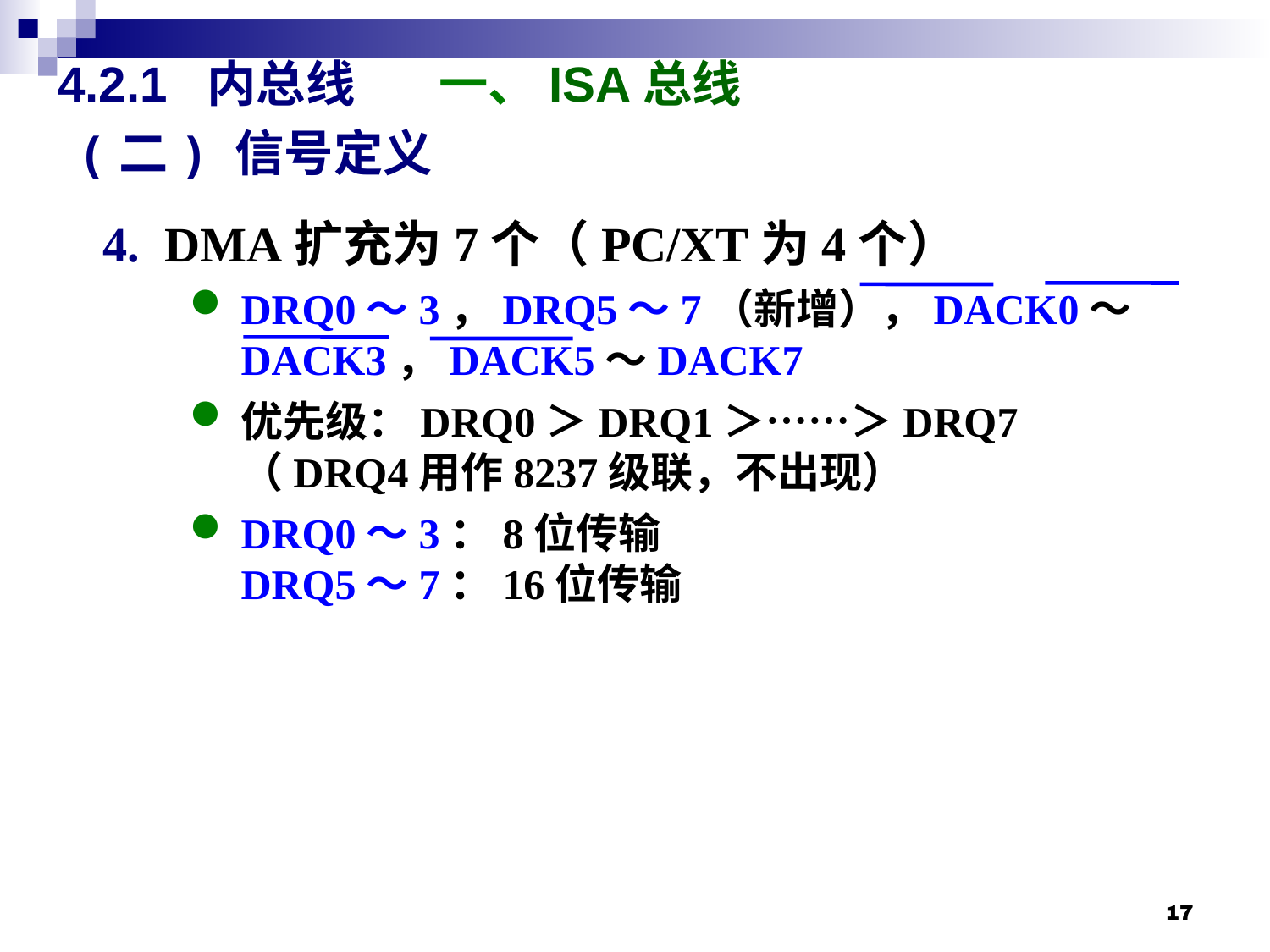

# 4.2.1  内总线 	一、ISA总线
(二) 信号定义
DMA扩充为7个（PC/XT为4个）
DRQ0～3，DRQ5～7（新增），DACK0～DACK3，DACK5～DACK7
优先级：DRQ0＞DRQ1＞……＞DRQ7
（DRQ4用作8237级联，不出现）
DRQ0～3：8位传输
DRQ5～7：16位传输

17